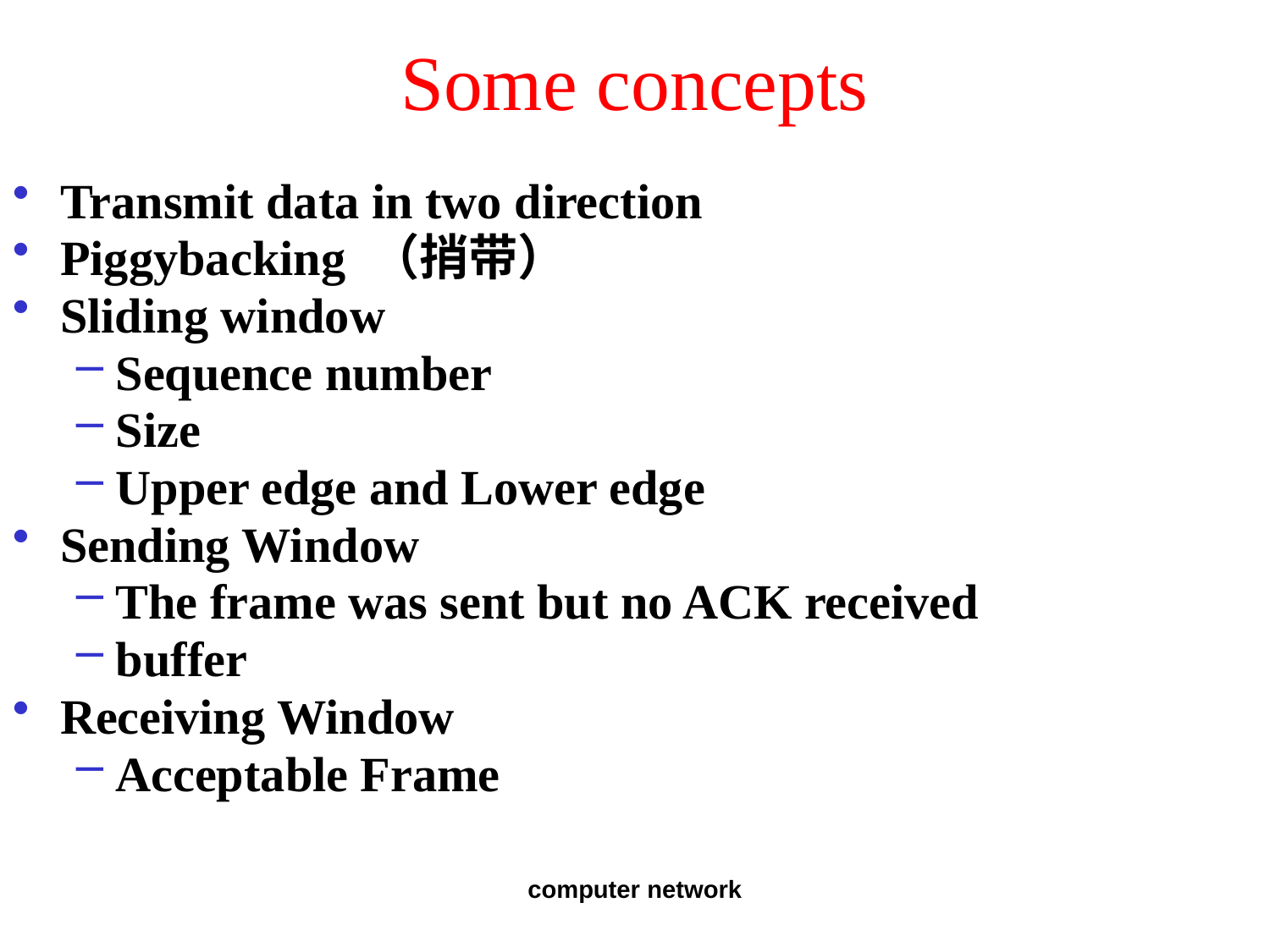

# Some concepts
Transmit data in two direction
Piggybacking （捎带）
Sliding window
Sequence number
Size
Upper edge and Lower edge
Sending Window
The frame was sent but no ACK received
buffer
Receiving Window
Acceptable Frame

computer network
45